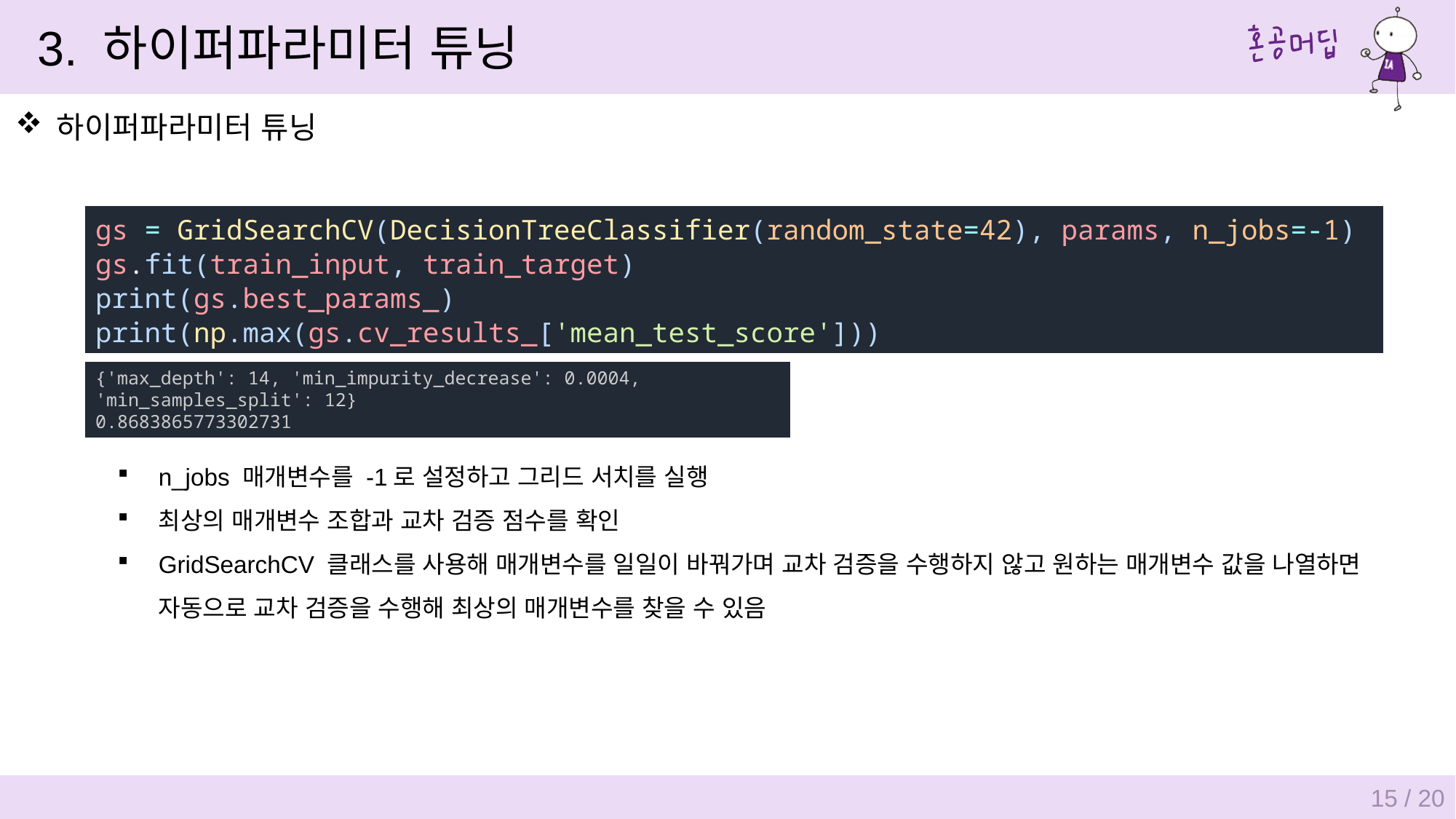

3. 하이퍼파라미터 튜닝
하이퍼파라미터 튜닝
gs = GridSearchCV(DecisionTreeClassifier(random_state=42), params, n_jobs=-1)
gs.fit(train_input, train_target)
print(gs.best_params_)
print(np.max(gs.cv_results_['mean_test_score']))
{'max_depth': 14, 'min_impurity_decrease': 0.0004, 'min_samples_split': 12}
0.8683865773302731
n_jobs 매개변수를 -1로 설정하고 그리드 서치를 실행
최상의 매개변수 조합과 교차 검증 점수를 확인
GridSearchCV 클래스를 사용해 매개변수를 일일이 바꿔가며 교차 검증을 수행하지 않고 원하는 매개변수 값을 나열하면
자동으로 교차 검증을 수행해 최상의 매개변수를 찾을 수 있음
15 / 20